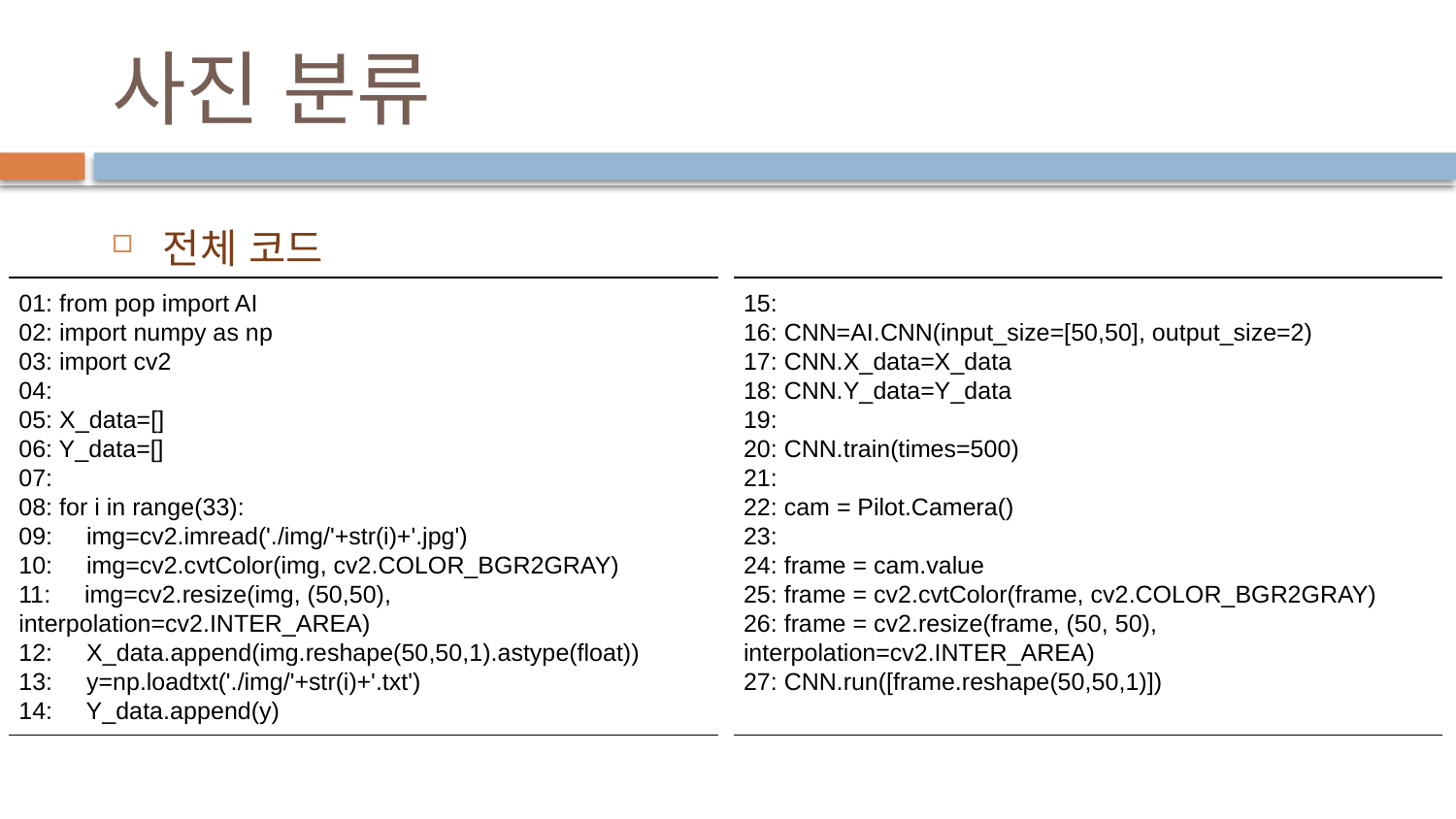

# 사진 분류
전체 코드
| 01: from pop import AI 02: import numpy as np 03: import cv2 04: 05: X\_data=[] 06: Y\_data=[] 07: 08: for i in range(33): 09: img=cv2.imread('./img/'+str(i)+'.jpg') 10: img=cv2.cvtColor(img, cv2.COLOR\_BGR2GRAY) 11: img=cv2.resize(img, (50,50), interpolation=cv2.INTER\_AREA) 12: X\_data.append(img.reshape(50,50,1).astype(float)) 13: y=np.loadtxt('./img/'+str(i)+'.txt') 14: Y\_data.append(y) |
| --- |
| 15: 16: CNN=AI.CNN(input\_size=[50,50], output\_size=2) 17: CNN.X\_data=X\_data 18: CNN.Y\_data=Y\_data 19: 20: CNN.train(times=500) 21: 22: cam = Pilot.Camera() 23: 24: frame = cam.value 25: frame = cv2.cvtColor(frame, cv2.COLOR\_BGR2GRAY) 26: frame = cv2.resize(frame, (50, 50), interpolation=cv2.INTER\_AREA) 27: CNN.run([frame.reshape(50,50,1)]) |
| --- |